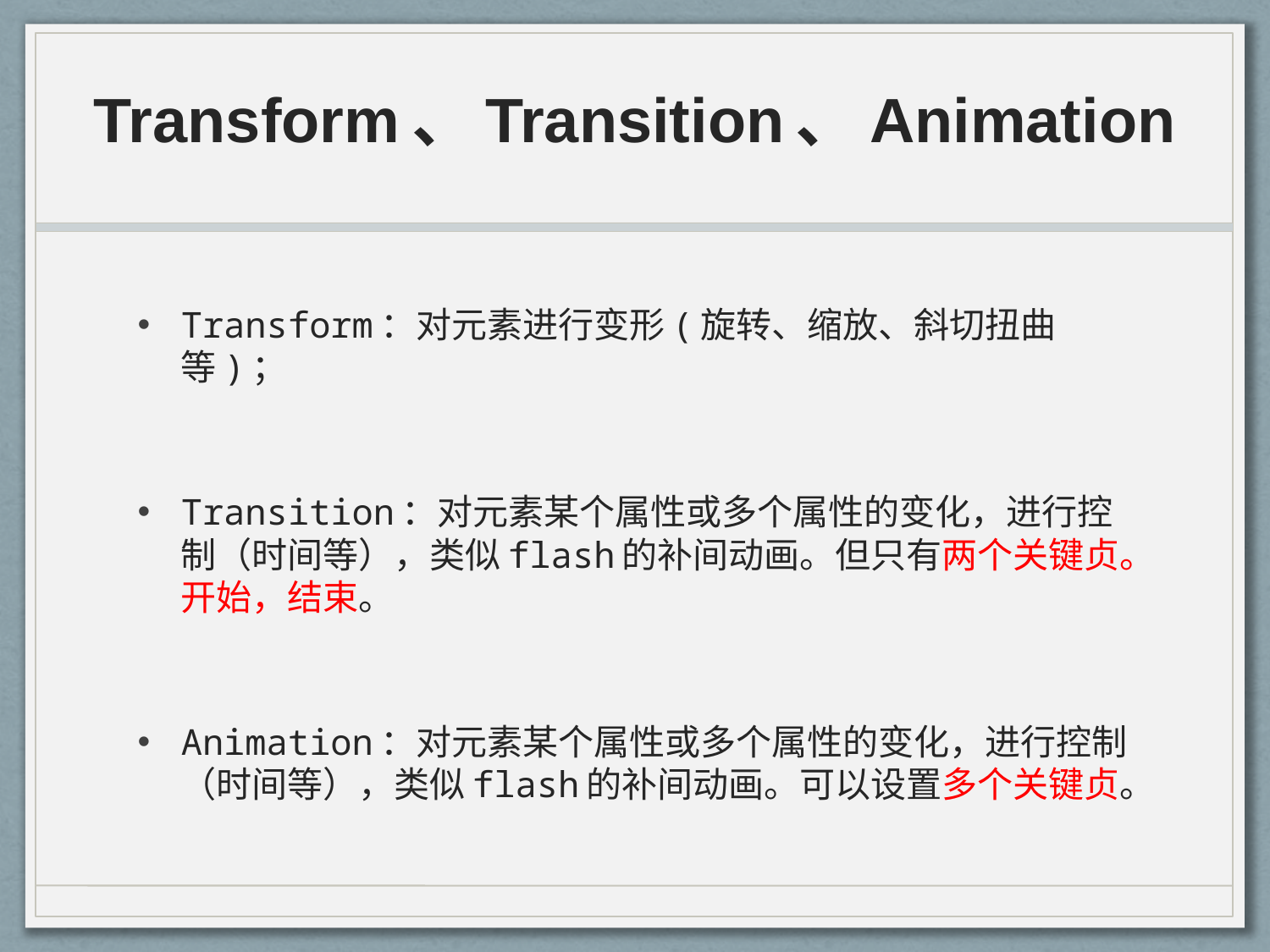

#
Transform、Transition、Animation
Transform：对元素进行变形(旋转、缩放、斜切扭曲等)；

Transition：对元素某个属性或多个属性的变化，进行控制（时间等），类似flash的补间动画。但只有两个关键贞。开始，结束。

Animation：对元素某个属性或多个属性的变化，进行控制（时间等），类似flash的补间动画。可以设置多个关键贞。